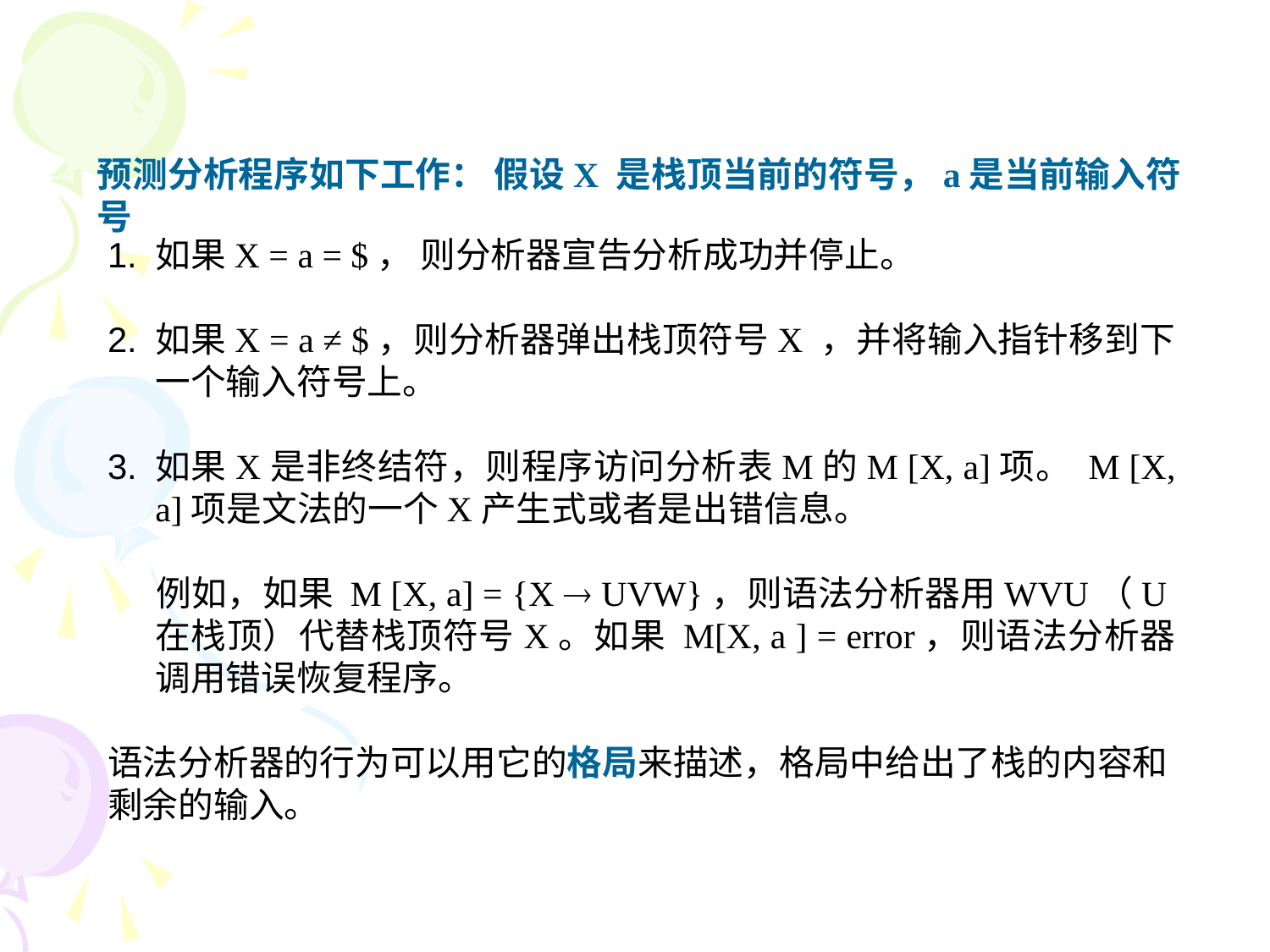

预测分析程序如下工作： 假设X 是栈顶当前的符号，a是当前输入符号
如果X = a = $， 则分析器宣告分析成功并停止。

如果X = a ≠ $，则分析器弹出栈顶符号X ，并将输入指针移到下一个输入符号上。

如果X是非终结符，则程序访问分析表M的M [X, a]项。 M [X, a]项是文法的一个X产生式或者是出错信息。

     例如，如果 M [X, a] = {X → UVW}，则语法分析器用WVU（U在栈顶）代替栈顶符号X。如果 M[X, a ] = error，则语法分析器调用错误恢复程序。

语法分析器的行为可以用它的格局来描述，格局中给出了栈的内容和
剩余的输入。
65